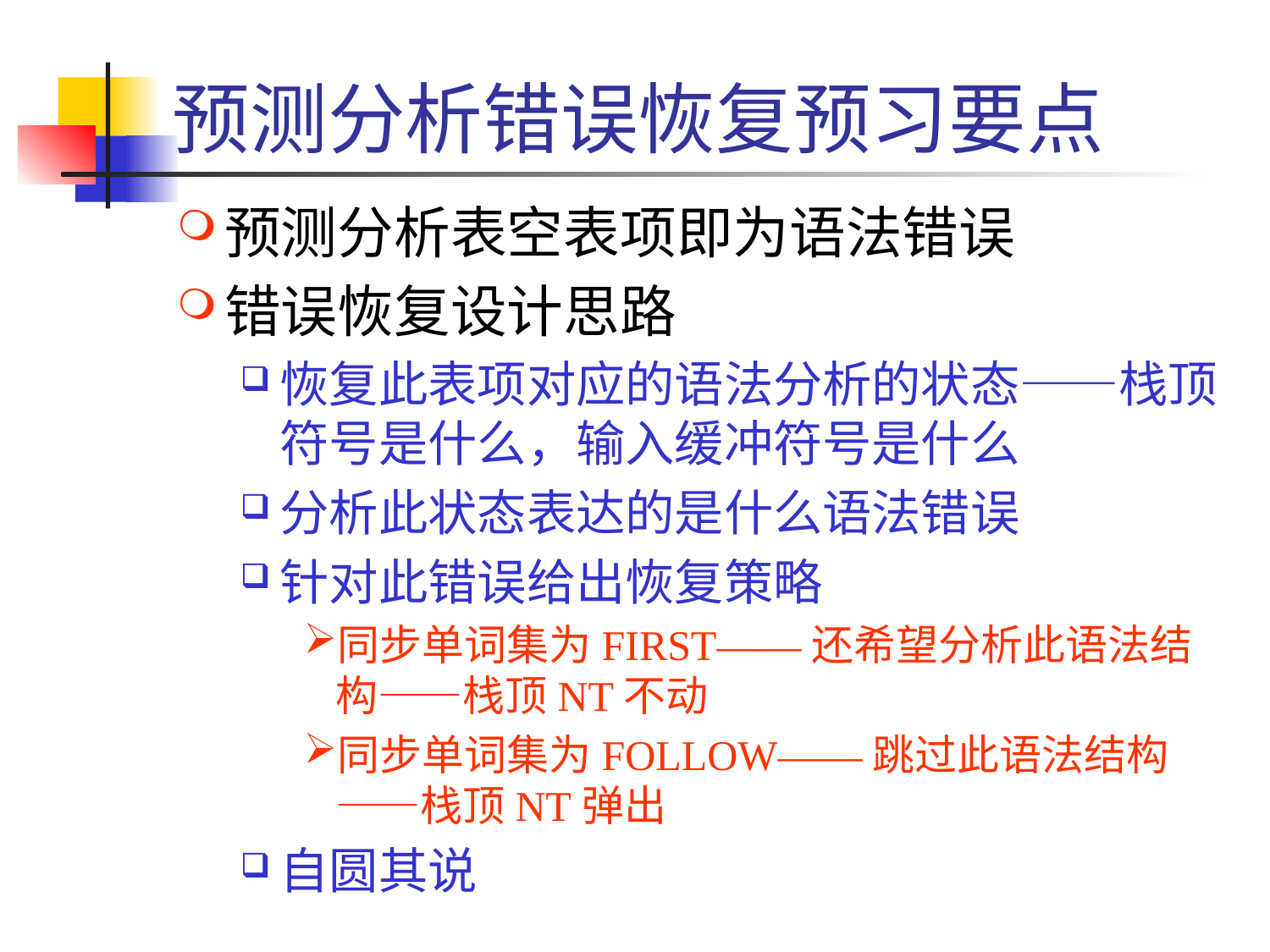

# 预测分析错误恢复预习要点
预测分析表空表项即为语法错误
错误恢复设计思路
恢复此表项对应的语法分析的状态——栈顶符号是什么，输入缓冲符号是什么
分析此状态表达的是什么语法错误
针对此错误给出恢复策略
同步单词集为FIRST——还希望分析此语法结构——栈顶NT不动
同步单词集为FOLLOW——跳过此语法结构——栈顶NT弹出
自圆其说